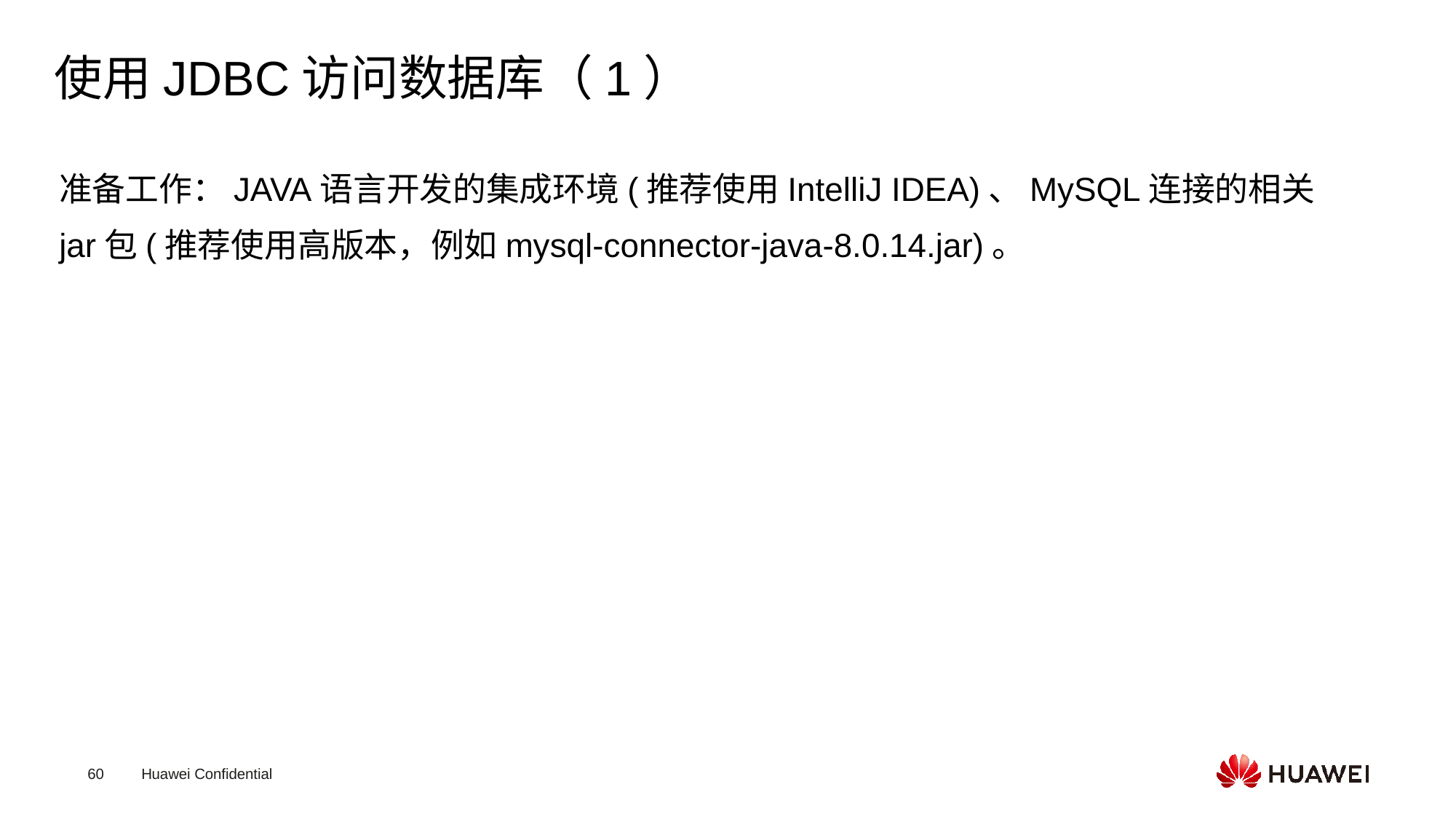

# 使用JDBC访问数据库（1）
准备工作：JAVA语言开发的集成环境(推荐使用IntelliJ IDEA)、MySQL连接的相关jar包(推荐使用高版本，例如mysql-connector-java-8.0.14.jar)。
Text
Text
Text
Text
Text
Text
Text
Text
Text
Text
Text
Text
Text
Text
Text
Text
Text
Text
Text
Text
Text
Text
Text
Text
Text
Text
Text
Text
Text
Text
Text
Text
Text
Text
Text
Text
Text
Text
Text
Text
Text
Text
Text
Text
Text
Text